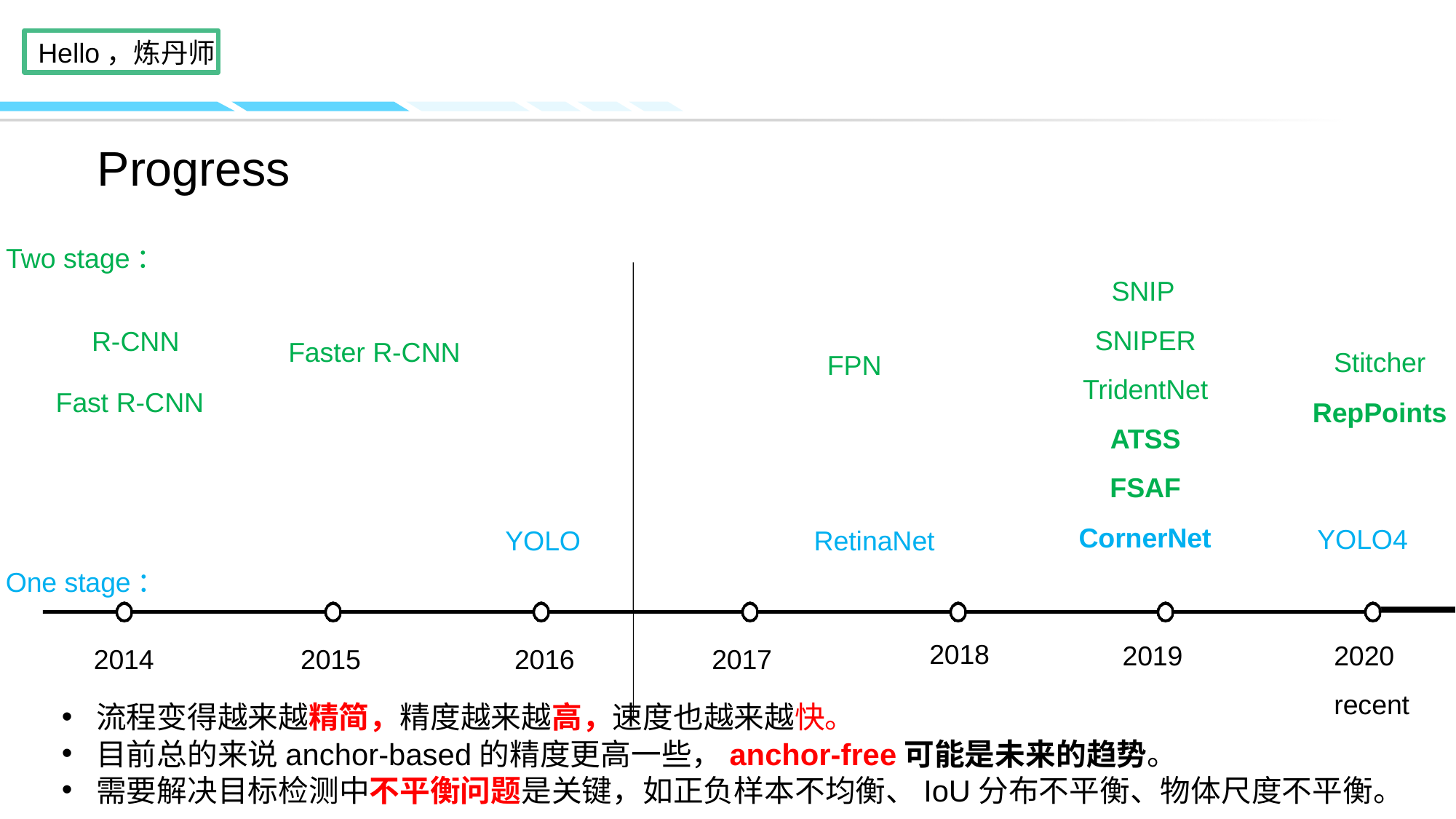

Progress
Two stage：
SNIP
SNIPER
TridentNet
ATSS
FSAF

R-CNN
FPN
Stitcher
RepPoints
Faster R-CNN
Fast R-CNN
YOLO
RetinaNet
CornerNet
YOLO4
One stage：

2018
2019
2020
2015
2016
2017
2014
recent
流程变得越来越精简，精度越来越高，速度也越来越快。
目前总的来说anchor-based的精度更高一些，anchor-free可能是未来的趋势。
需要解决目标检测中不平衡问题是关键，如正负样本不均衡、IoU分布不平衡、物体尺度不平衡。